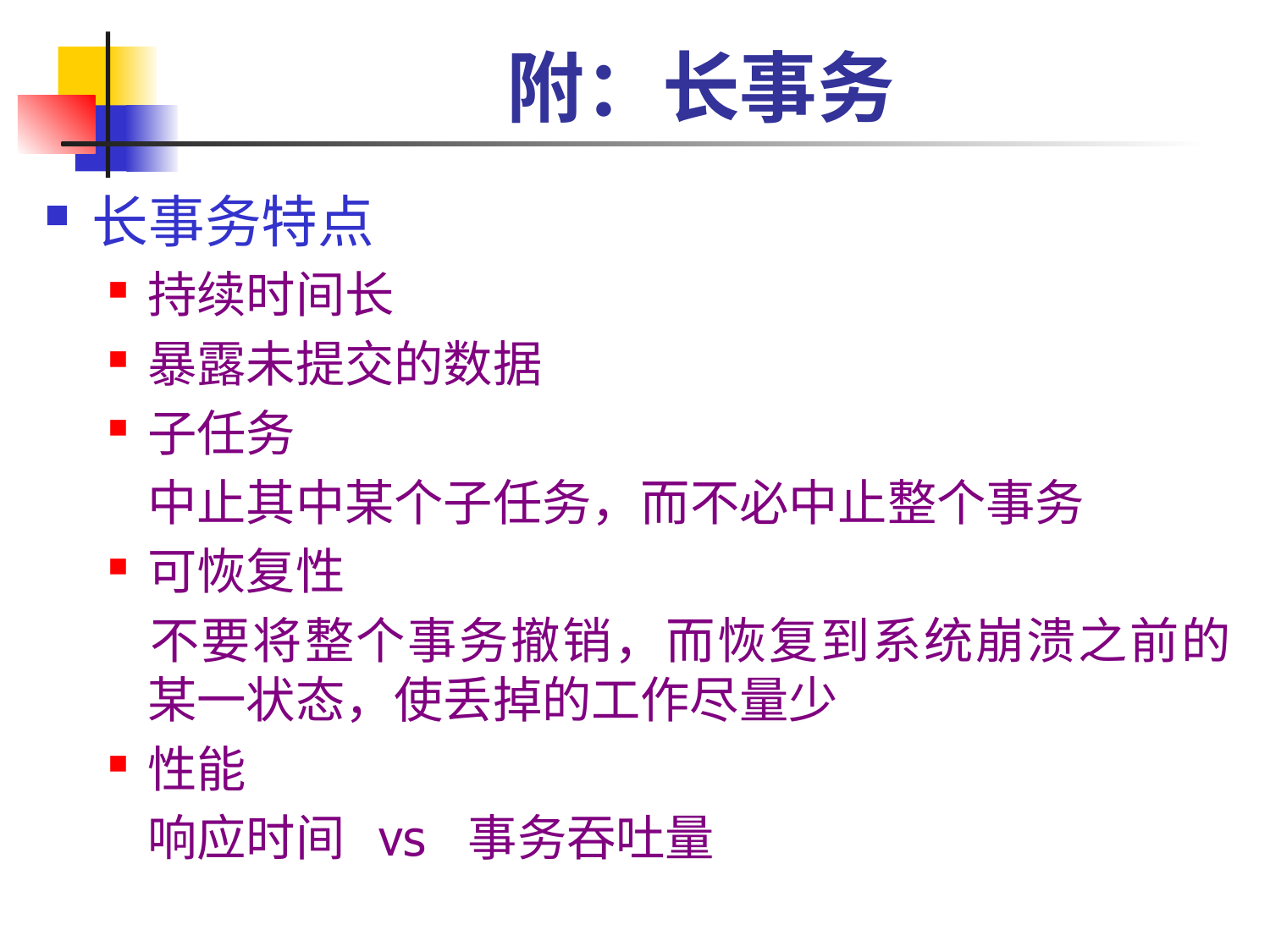

# 附：长事务
长事务特点
持续时间长
暴露未提交的数据
子任务
	中止其中某个子任务，而不必中止整个事务
可恢复性
	不要将整个事务撤销，而恢复到系统崩溃之前的某一状态，使丢掉的工作尽量少
性能
	响应时间  vs  事务吞吐量